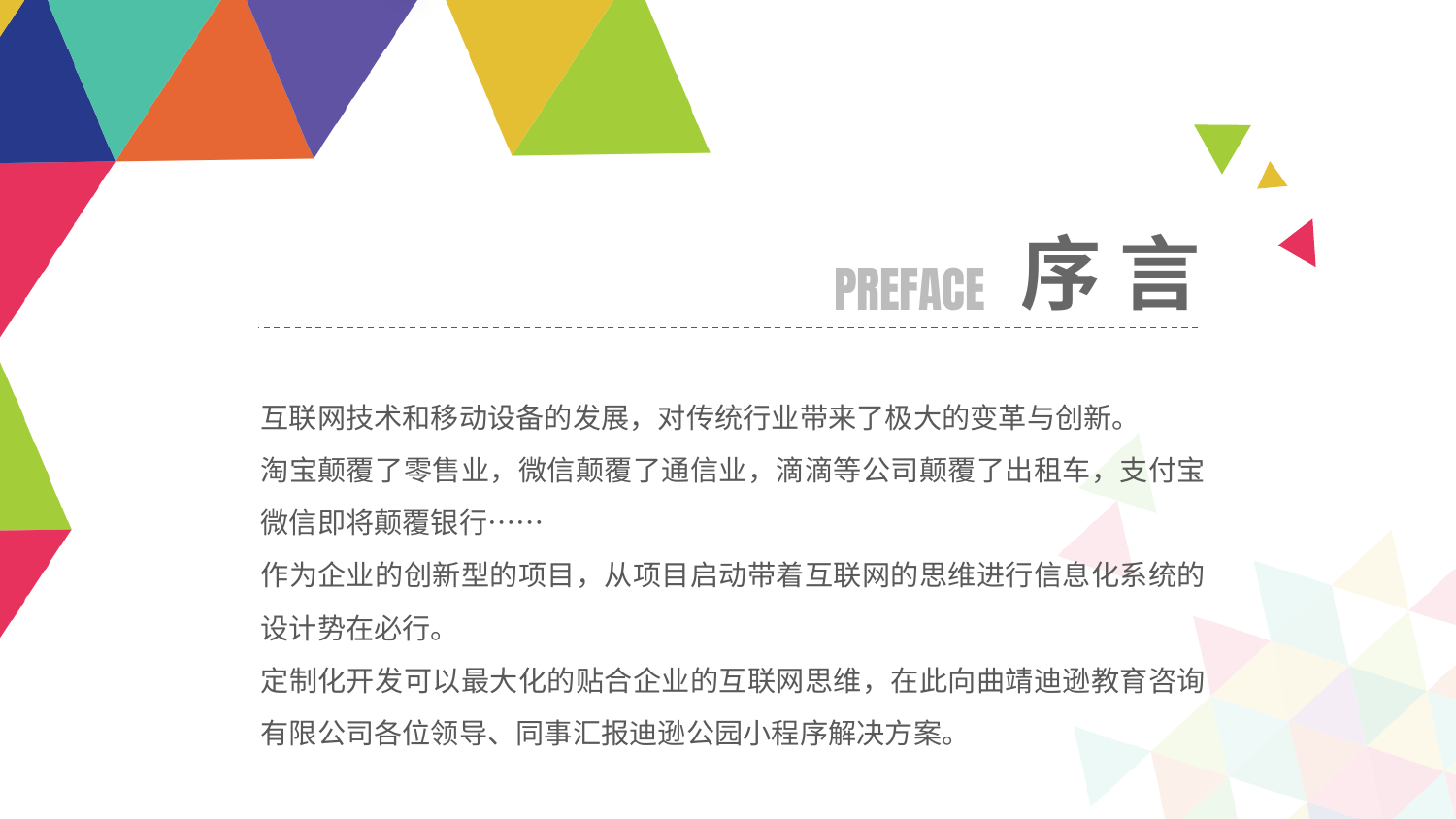

序 言

PREFACE
互联网技术和移动设备的发展，对传统行业带来了极大的变革与创新。
淘宝颠覆了零售业，微信颠覆了通信业，滴滴等公司颠覆了出租车，支付宝微信即将颠覆银行……
作为企业的创新型的项目，从项目启动带着互联网的思维进行信息化系统的设计势在必行。
定制化开发可以最大化的贴合企业的互联网思维，在此向曲靖迪逊教育咨询有限公司各位领导、同事汇报迪逊公园小程序解决方案。